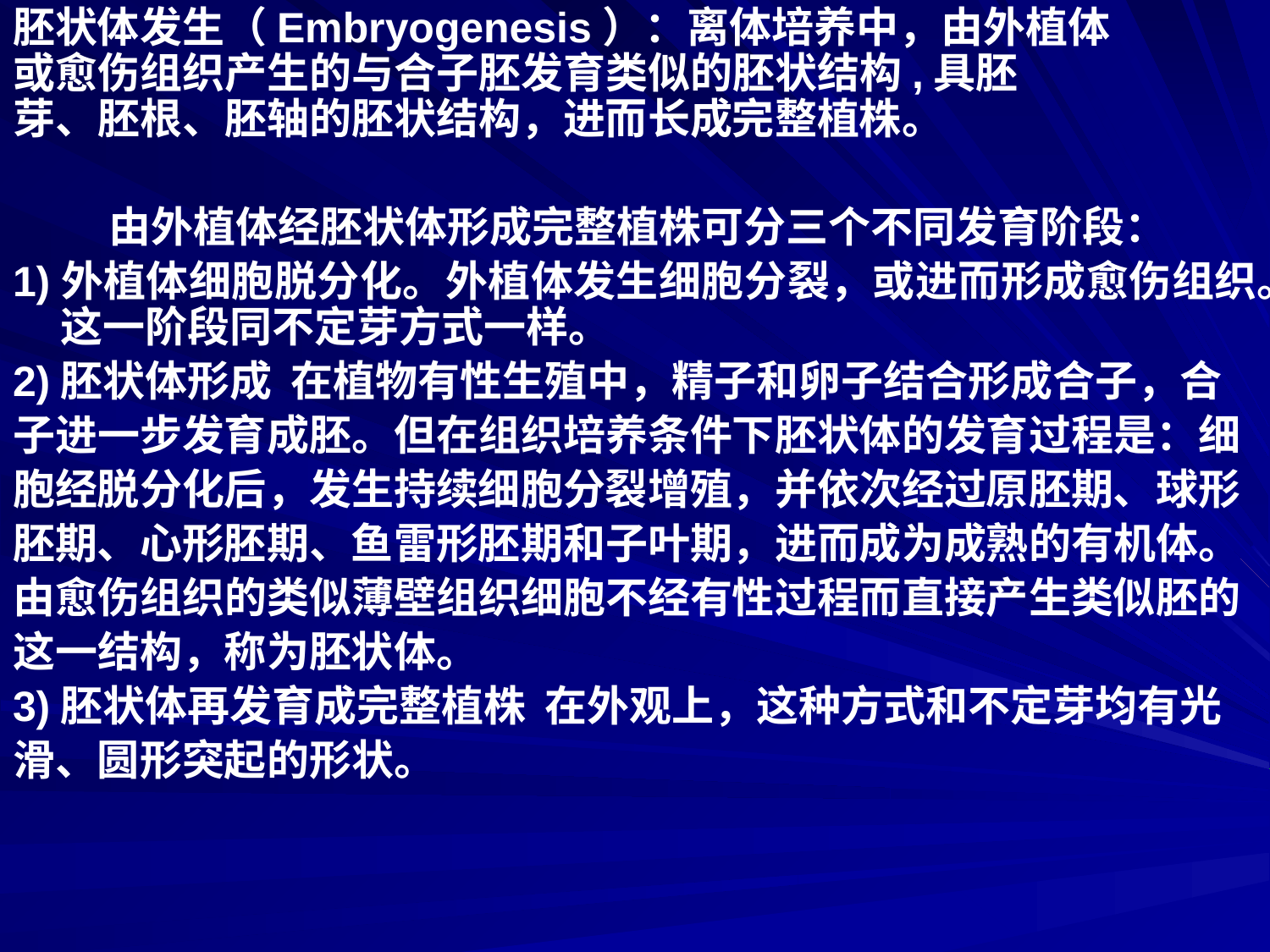

胚状体发生（Embryogenesis）：离体培养中，由外植体
或愈伤组织产生的与合子胚发育类似的胚状结构,具胚
芽、胚根、胚轴的胚状结构，进而长成完整植株。

         由外植体经胚状体形成完整植株可分三个不同发育阶段：
1)外植体细胞脱分化。外植体发生细胞分裂，或进而形成愈伤组织。这一阶段同不定芽方式一样。
2)胚状体形成  在植物有性生殖中，精子和卵子结合形成合子，合
子进一步发育成胚。但在组织培养条件下胚状体的发育过程是：细
胞经脱分化后，发生持续细胞分裂增殖，并依次经过原胚期、球形
胚期、心形胚期、鱼雷形胚期和子叶期，进而成为成熟的有机体。
由愈伤组织的类似薄壁组织细胞不经有性过程而直接产生类似胚的
这一结构，称为胚状体。
3)胚状体再发育成完整植株  在外观上，这种方式和不定芽均有光
滑、圆形突起的形状。